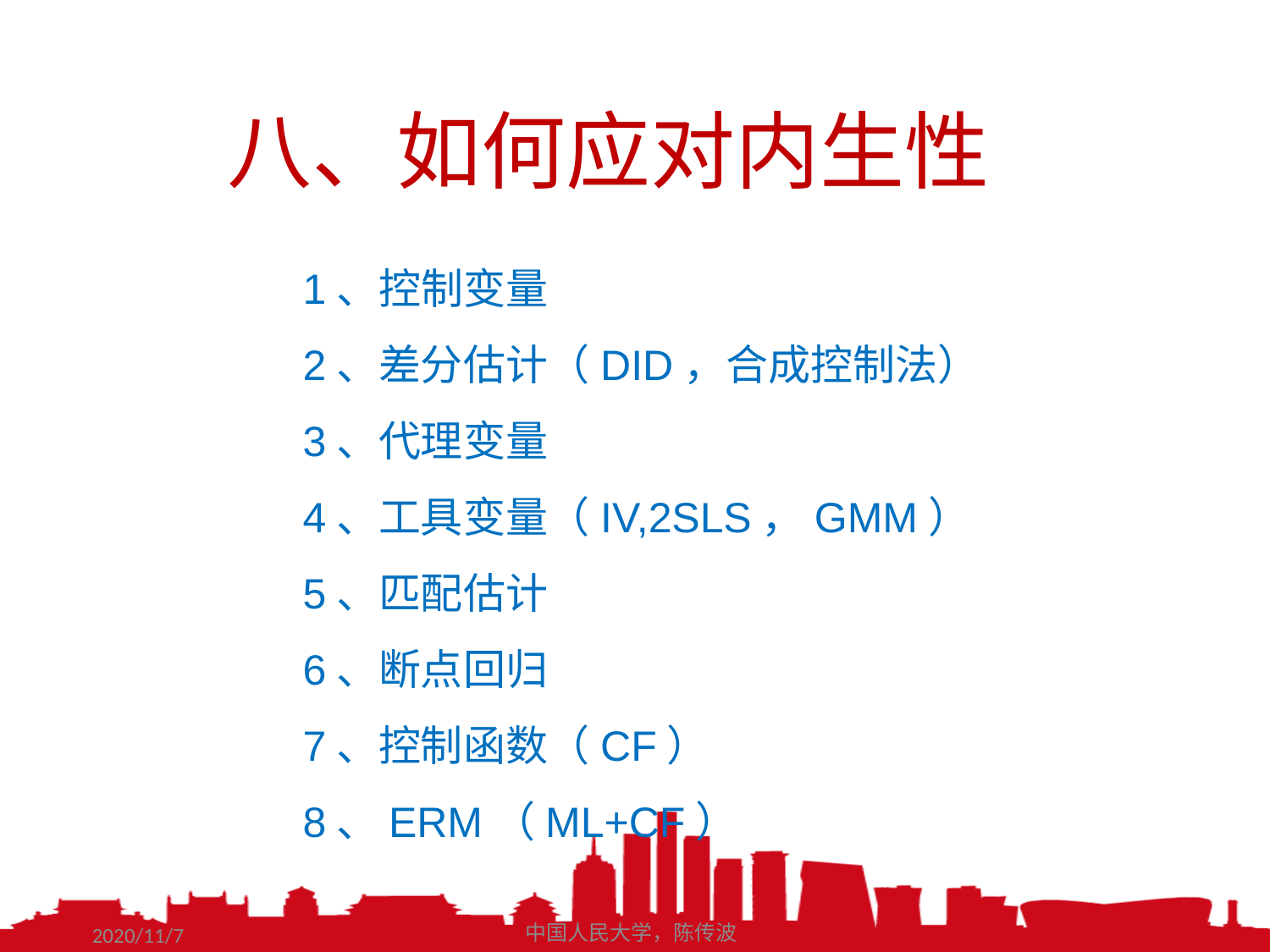

八、如何应对内生性
1、控制变量
2、差分估计（DID，合成控制法）
3、代理变量
4、工具变量（IV,2SLS，GMM）
5、匹配估计
6、断点回归
7、控制函数（CF）
8、ERM（ML+CF）
2020/11/7
中国人民大学，陈传波